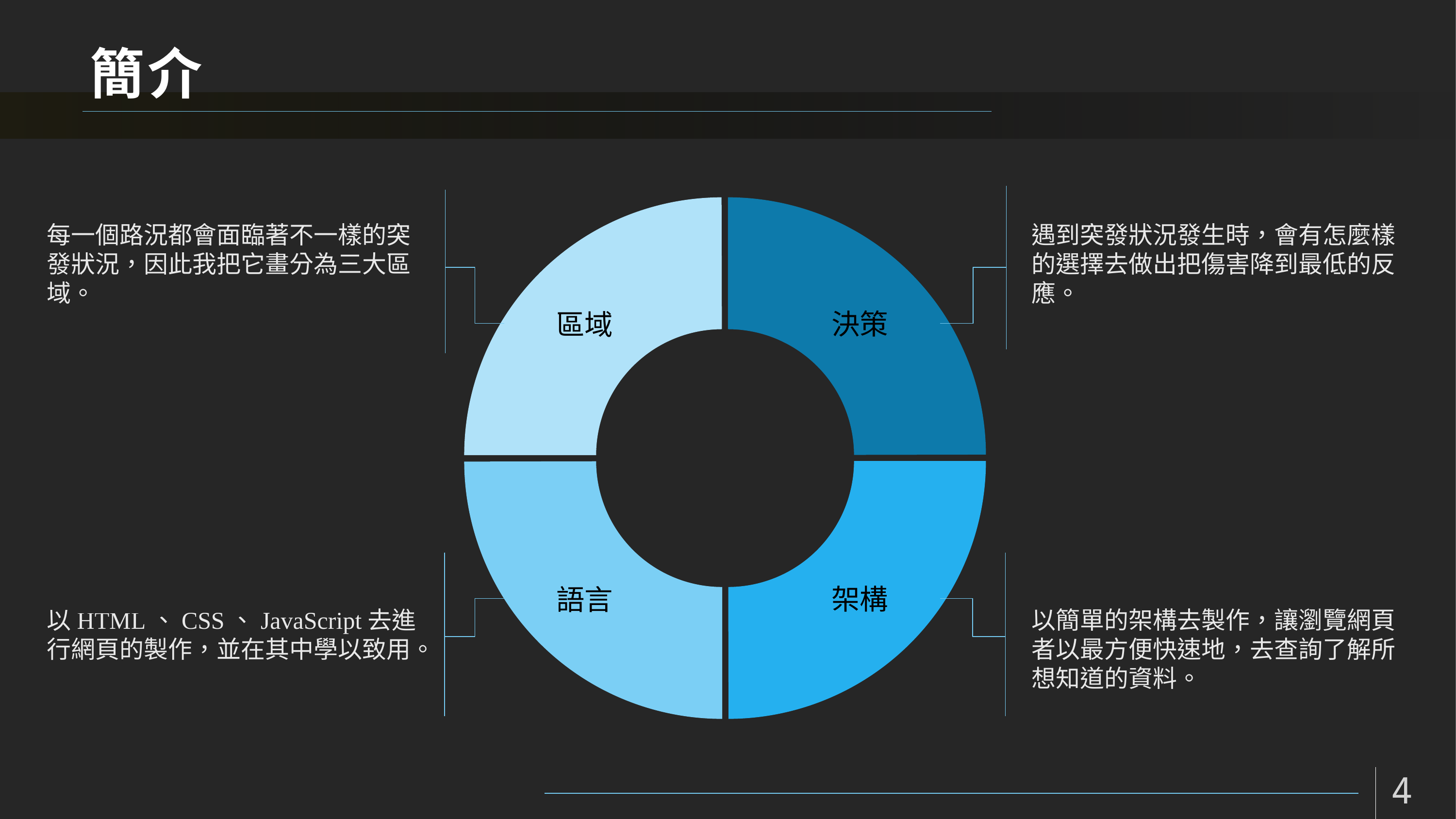

# 簡介
每一個路況都會面臨著不一樣的突發狀況，因此我把它畫分為三大區域。
遇到突發狀況發生時，會有怎麼樣的選擇去做出把傷害降到最低的反應。
決策
區域
架構
語言
以HTML、CSS、JavaScript去進行網頁的製作，並在其中學以致用。
以簡單的架構去製作，讓瀏覽網頁者以最方便快速地，去查詢了解所想知道的資料。
4